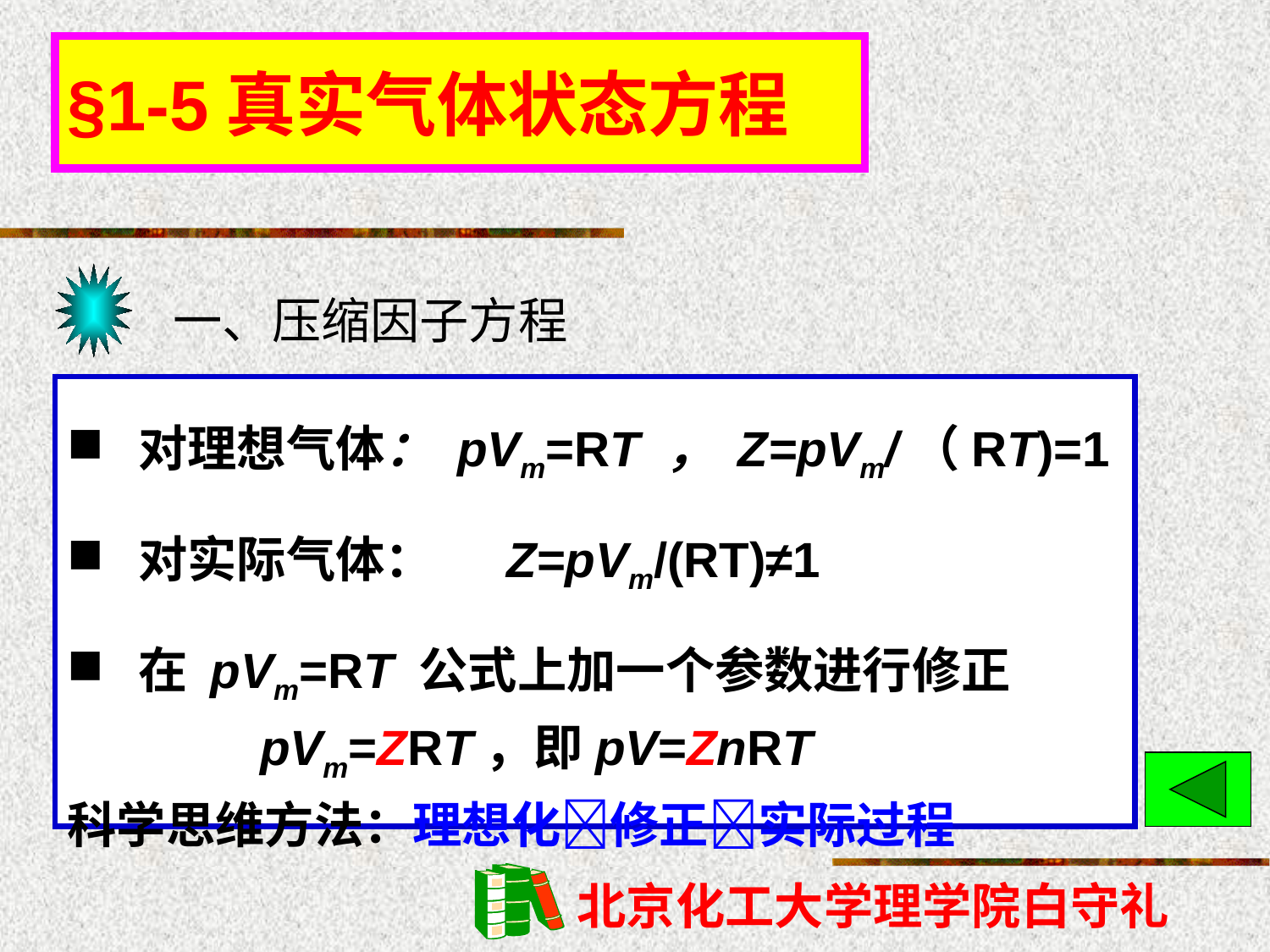

# §1-5真实气体状态方程

一、压缩因子方程

 对理想气体： pVm=RT ， Z=pVm/（RT)=1
 对实际气体：　 Z=pVm/(RT)≠1
 在 pVm=RT 公式上加一个参数进行修正
              pVm=ZRT，即pV=ZnRT
科学思维方法：理想化→修正→实际过程